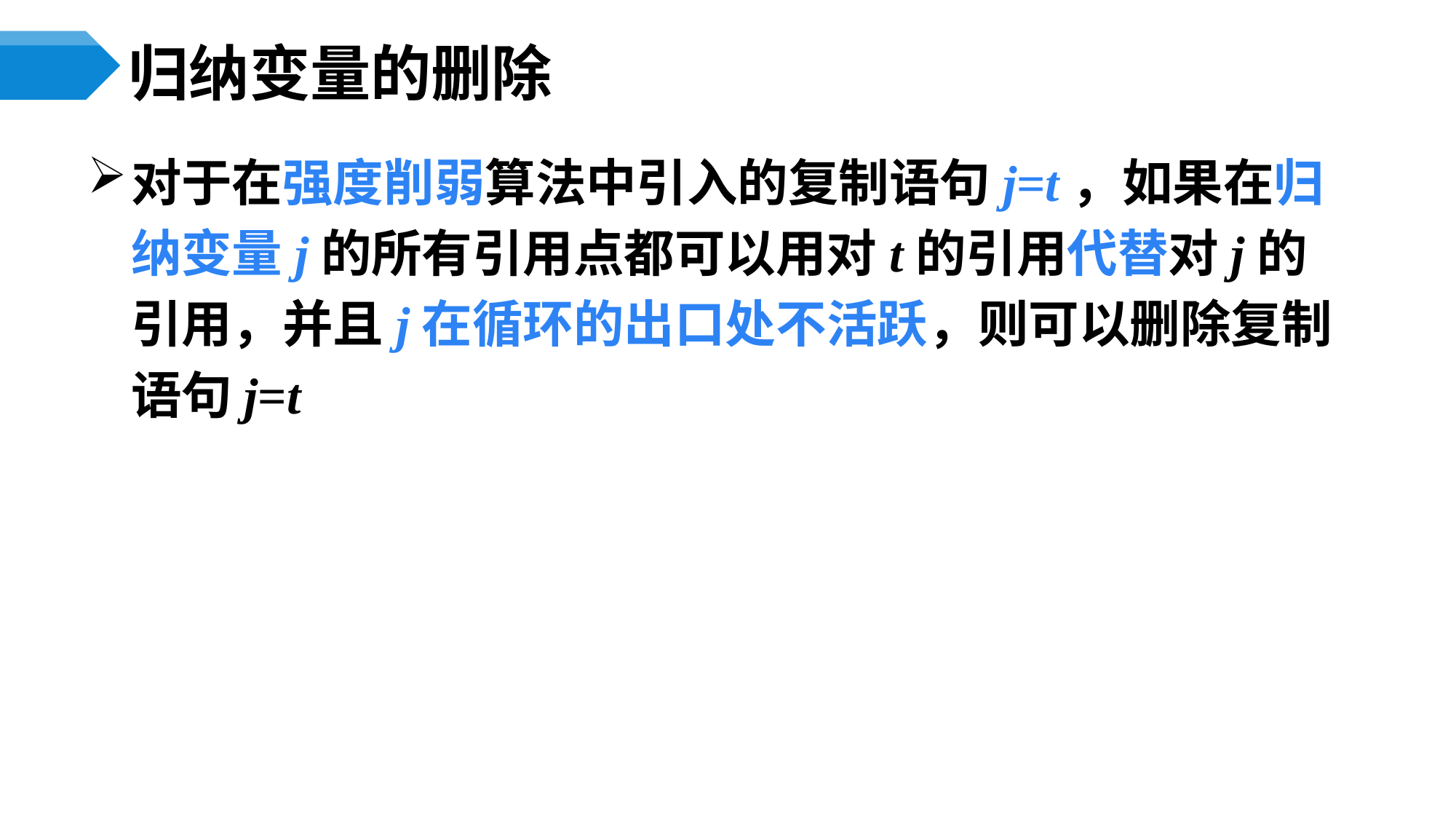

# 归纳变量的删除
对于在强度削弱算法中引入的复制语句j=t，如果在归纳变量j的所有引用点都可以用对t的引用代替对j的引用，并且j在循环的出口处不活跃，则可以删除复制语句j=t